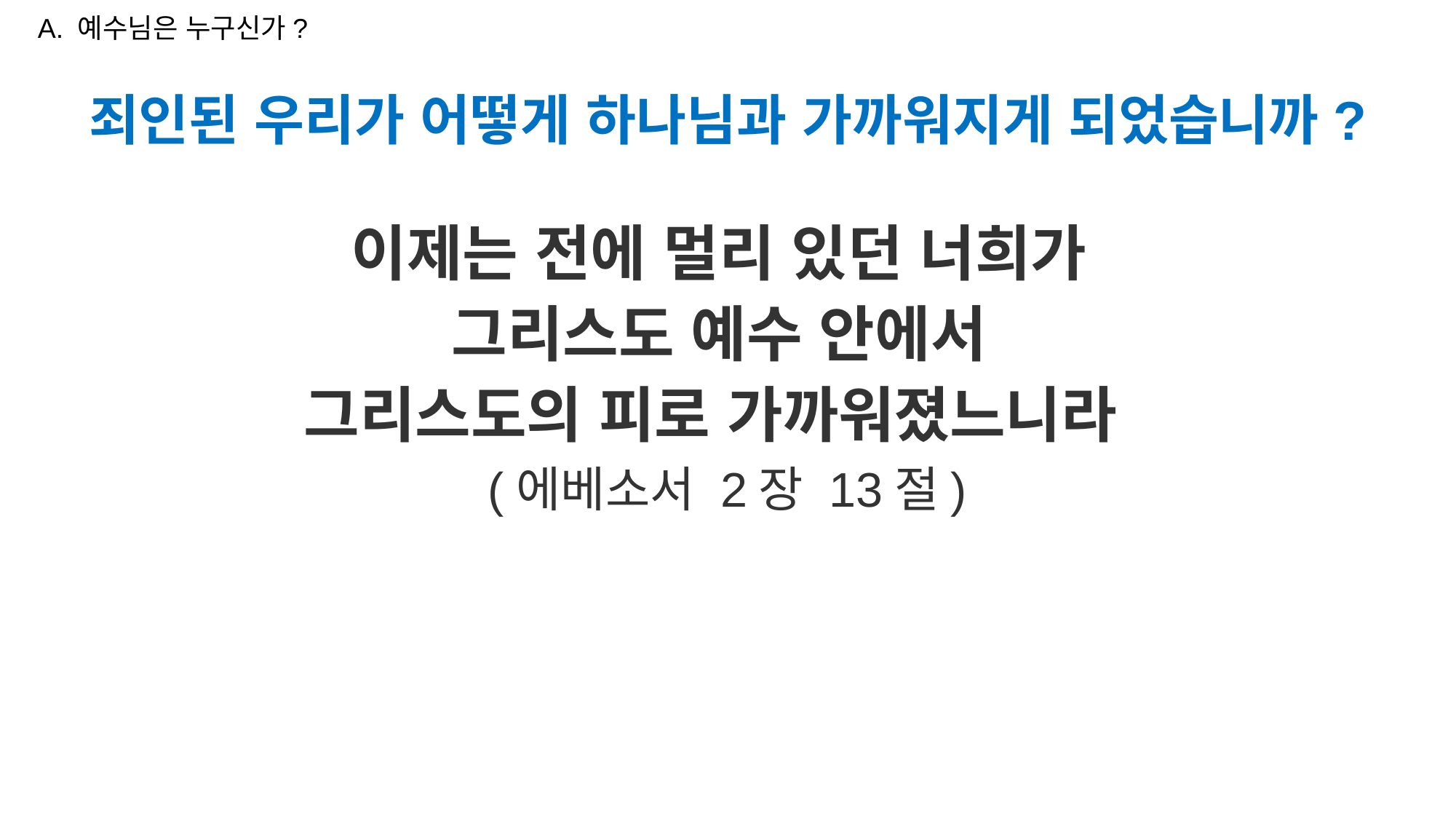

A. 예수님은 누구신가?
# 죄인된 우리가 어떻게 하나님과 가까워지게 되었습니까?
이제는 전에 멀리 있던 너희가
그리스도 예수 안에서
그리스도의 피로 가까워졌느니라
(에베소서 2장 13절)